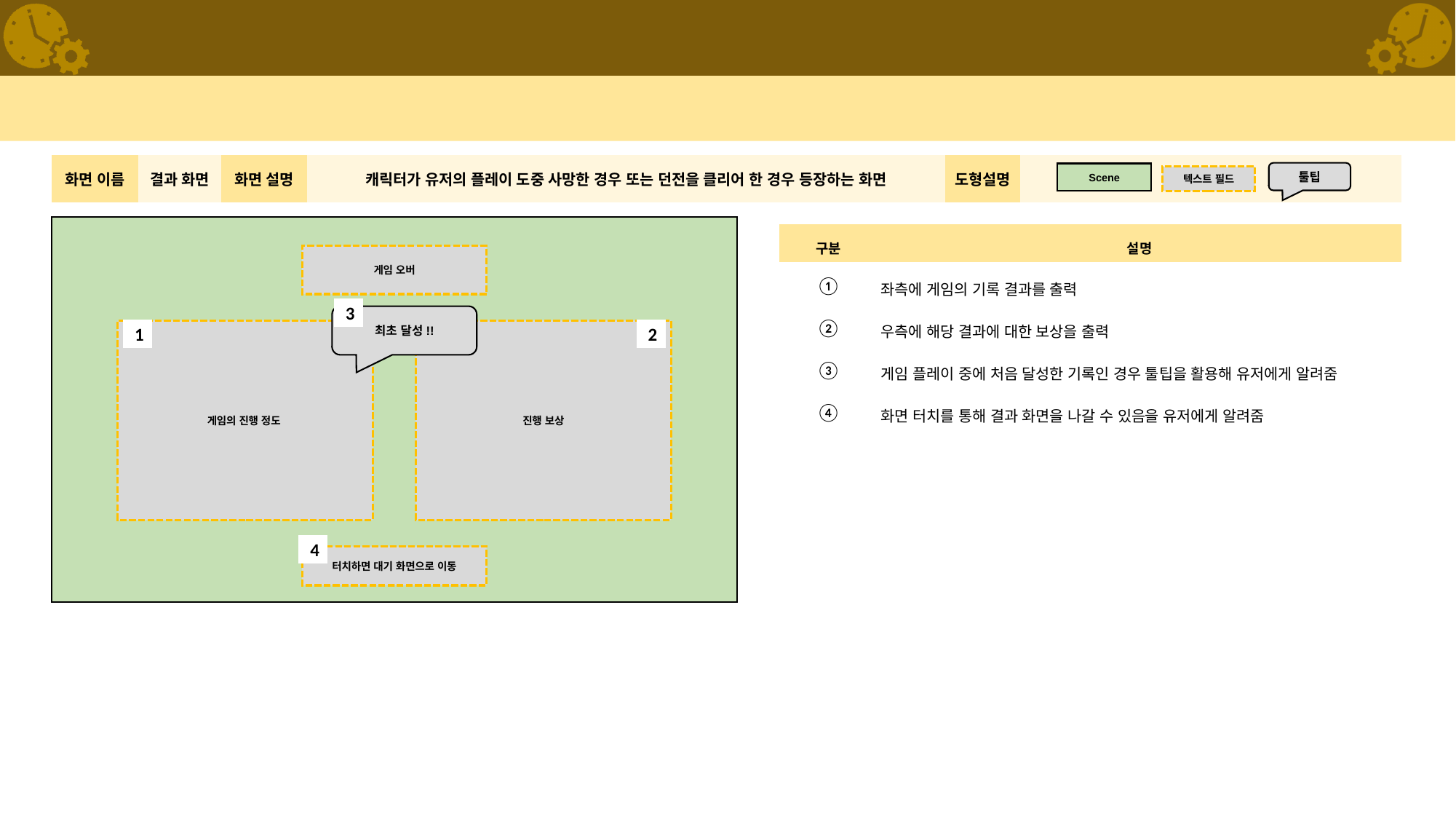

#
| 화면 이름 | 결과 화면 | 화면 설명 | 캐릭터가 유저의 플레이 도중 사망한 경우 또는 던전을 클리어 한 경우 등장하는 화면 | 도형설명 |  |
| --- | --- | --- | --- | --- | --- |
툴팁
Scene
텍스트 필드

게임 오버
게임의 진행 정도
진행 보상
터치하면 대기 화면으로 이동
| 구분 | 설명 |
| --- | --- |
| ① | 좌측에 게임의 기록 결과를 출력 |
| ② | 우측에 해당 결과에 대한 보상을 출력 |
| ③ | 게임 플레이 중에 처음 달성한 기록인 경우 툴팁을 활용해 유저에게 알려줌 |
| ④ | 화면 터치를 통해 결과 화면을 나갈 수 있음을 유저에게 알려줌 |
3
최초 달성!!
1
2
4